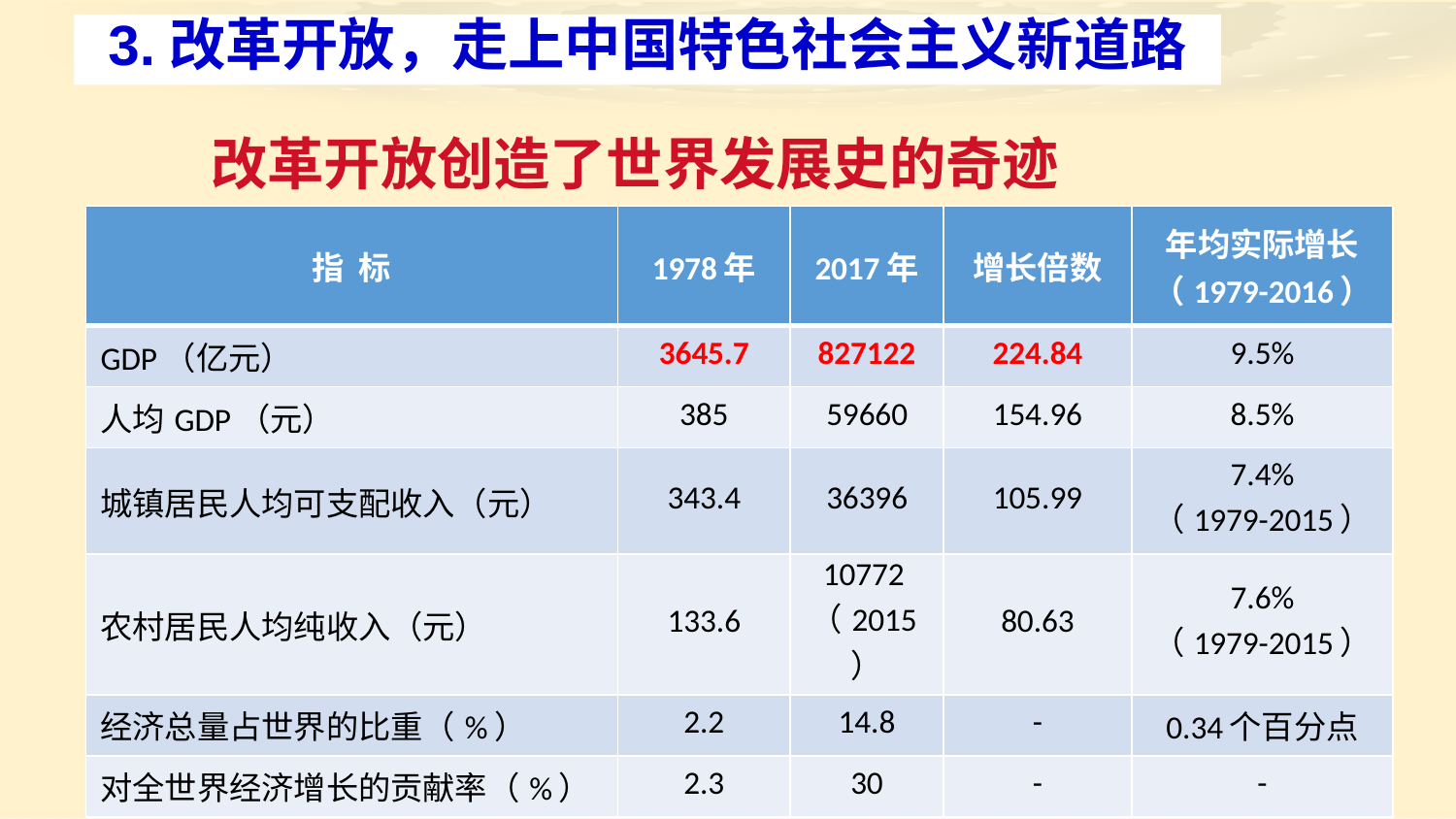

3.改革开放，走上中国特色社会主义新道路
改革开放创造了世界发展史的奇迹
| 指 标 | 1978年 | 2017年 | 增长倍数 | 年均实际增长（1979-2016） |
| --- | --- | --- | --- | --- |
| GDP（亿元） | 3645.7 | 827122 | 224.84 | 9.5% |
| 人均GDP（元） | 385 | 59660 | 154.96 | 8.5% |
| 城镇居民人均可支配收入（元） | 343.4 | 36396 | 105.99 | 7.4% （1979-2015） |
| 农村居民人均纯收入（元） | 133.6 | 10772（2015） | 80.63 | 7.6% （1979-2015） |
| 经济总量占世界的比重（%） | 2.2 | 14.8 | - | 0.34个百分点 |
| 对全世界经济增长的贡献率（%） | 2.3 | 30 | - | - |